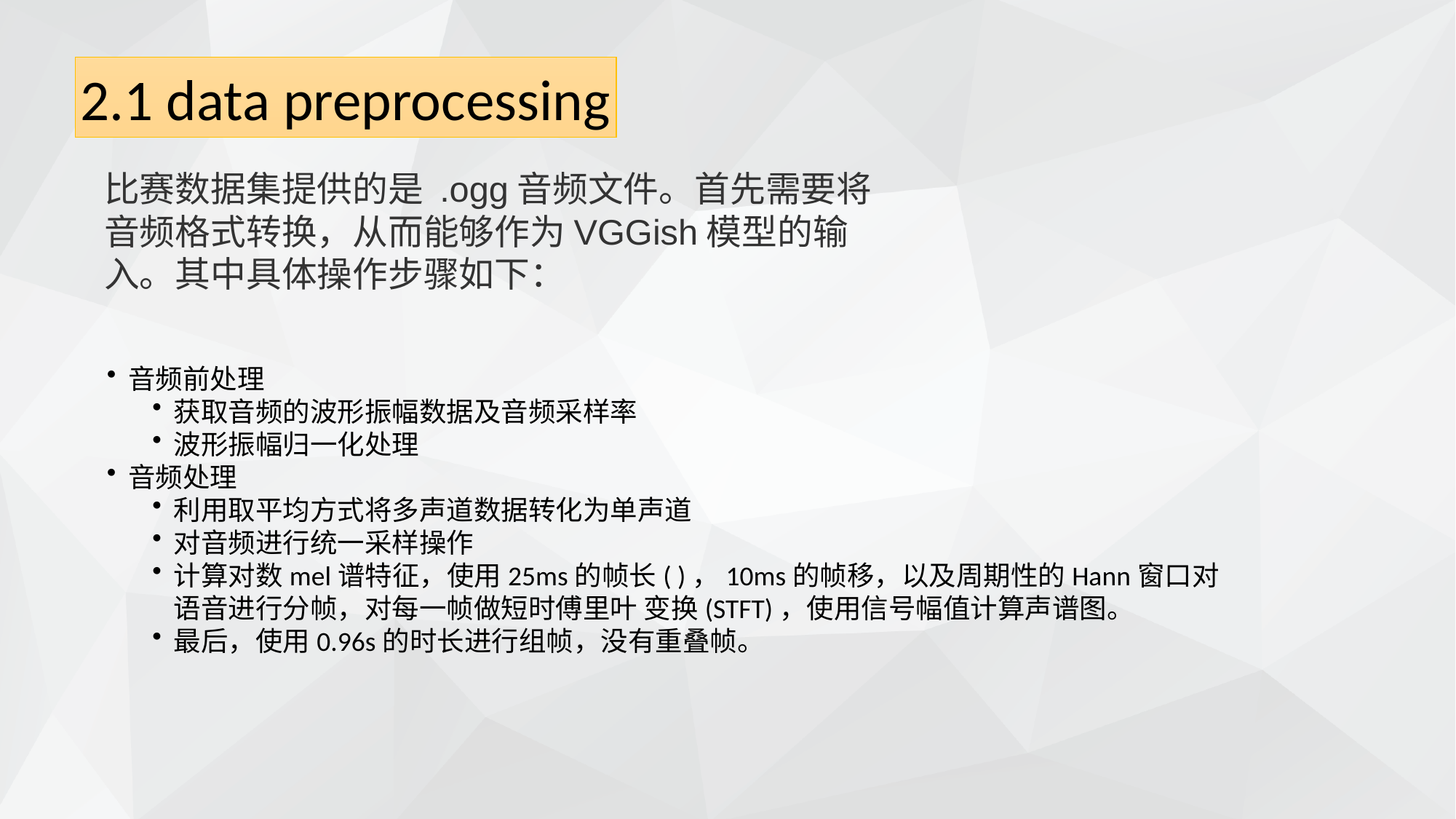

2.1 data preprocessing
比赛数据集提供的是 .ogg音频文件。首先需要将音频格式转换，从而能够作为VGGish模型的输入。其中具体操作步骤如下：
音频前处理
获取音频的波形振幅数据及音频采样率
波形振幅归一化处理
音频处理
利用取平均方式将多声道数据转化为单声道
对音频进行统一采样操作
计算对数mel谱特征，使用25ms的帧长( )，10ms的帧移，以及周期性的Hann窗口对语音进行分帧，对每一帧做短时傅里叶 变换(STFT)，使用信号幅值计算声谱图。
最后，使用0.96s的时长进行组帧，没有重叠帧。